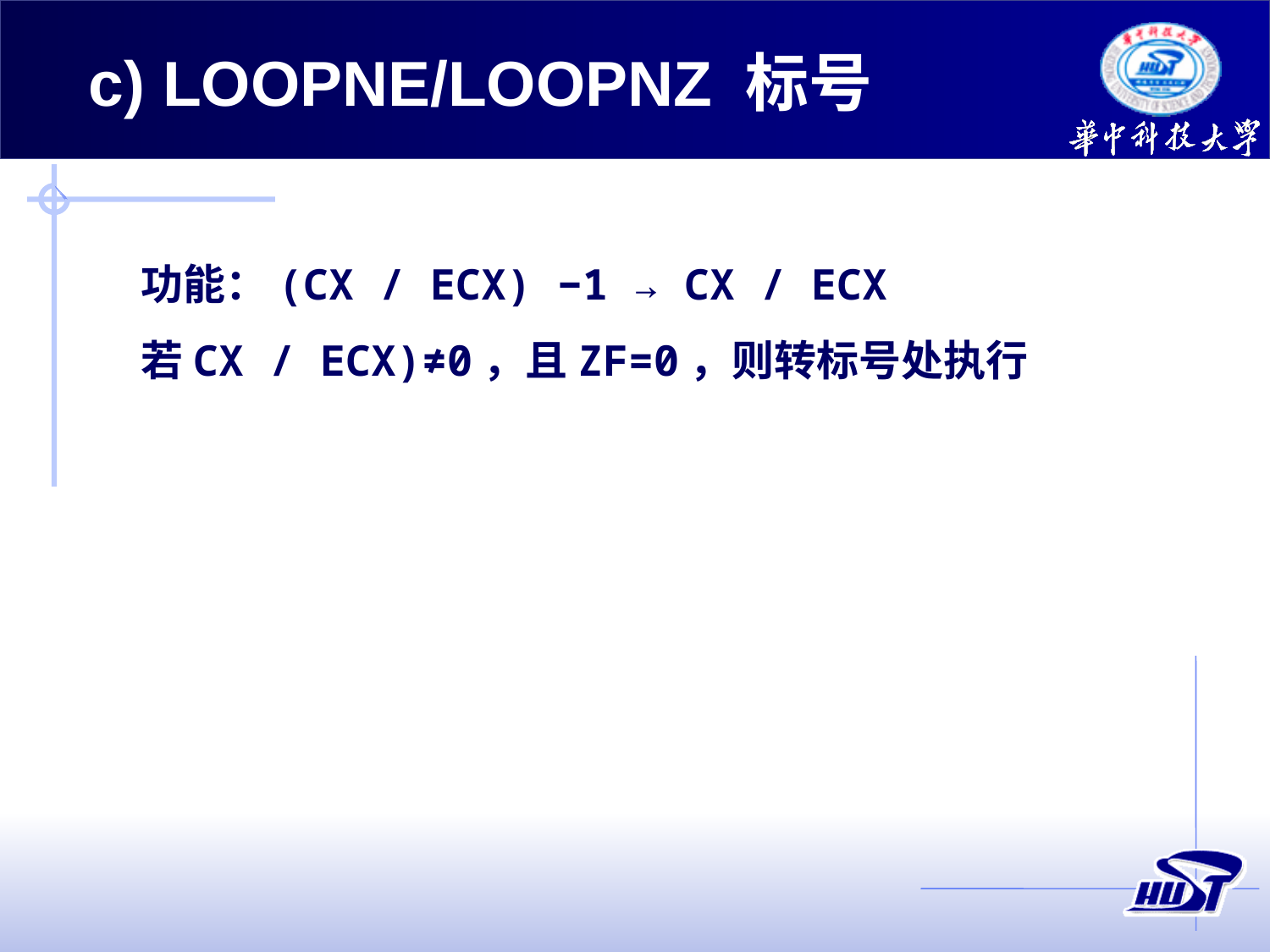

c) LOOPNE/LOOPNZ 标号
功能：(CX / ECX) −1 → CX / ECX
若CX / ECX)≠0，且ZF=0，则转标号处执行